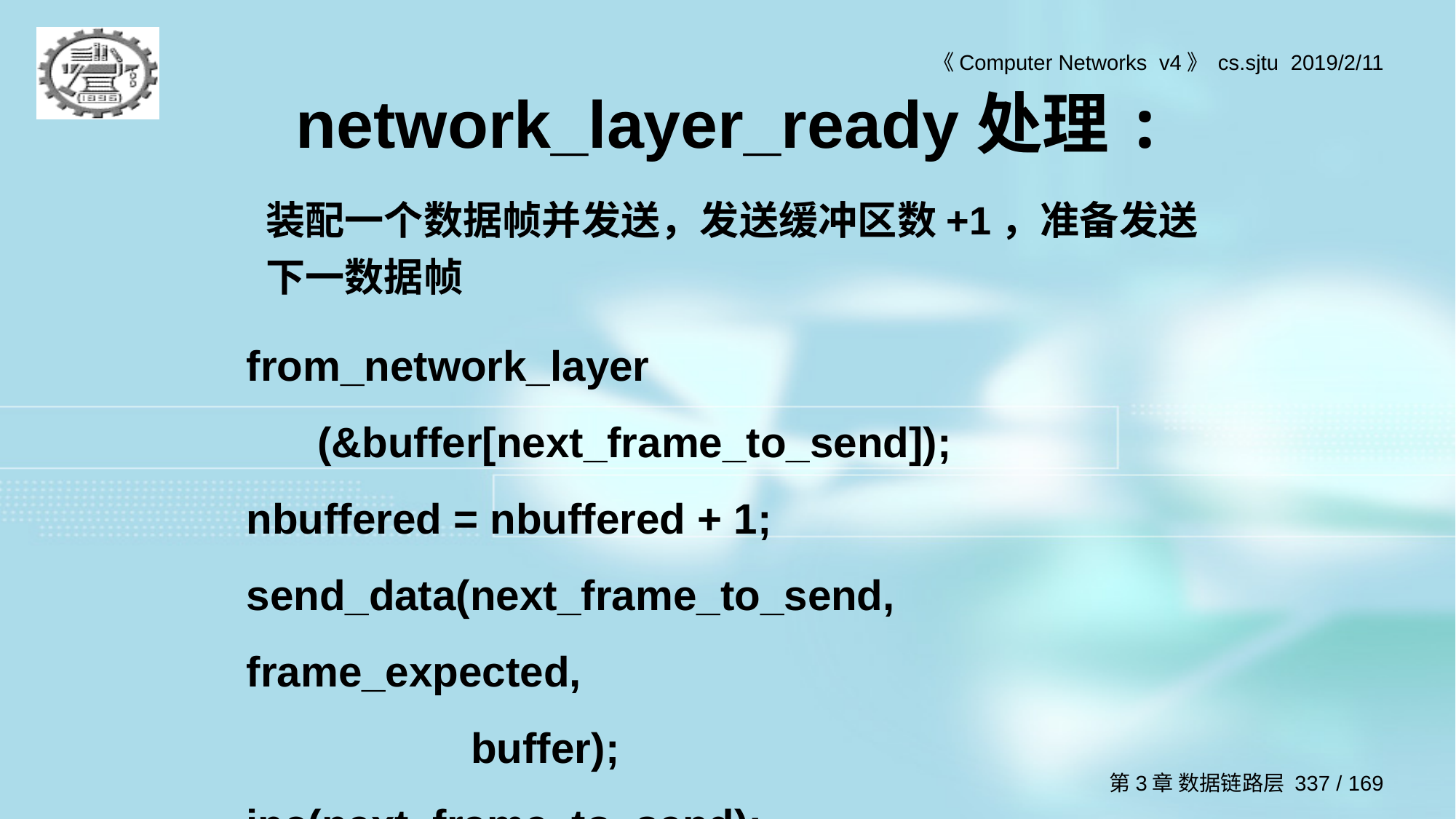

# network_layer_ready处理:
装配一个数据帧并发送，发送缓冲区数+1，准备发送下一数据帧
from_network_layer
      (&buffer[next_frame_to_send]);
nbuffered = nbuffered + 1;
send_data(next_frame_to_send, frame_expected,
                   buffer);
inc(next_frame_to_send);